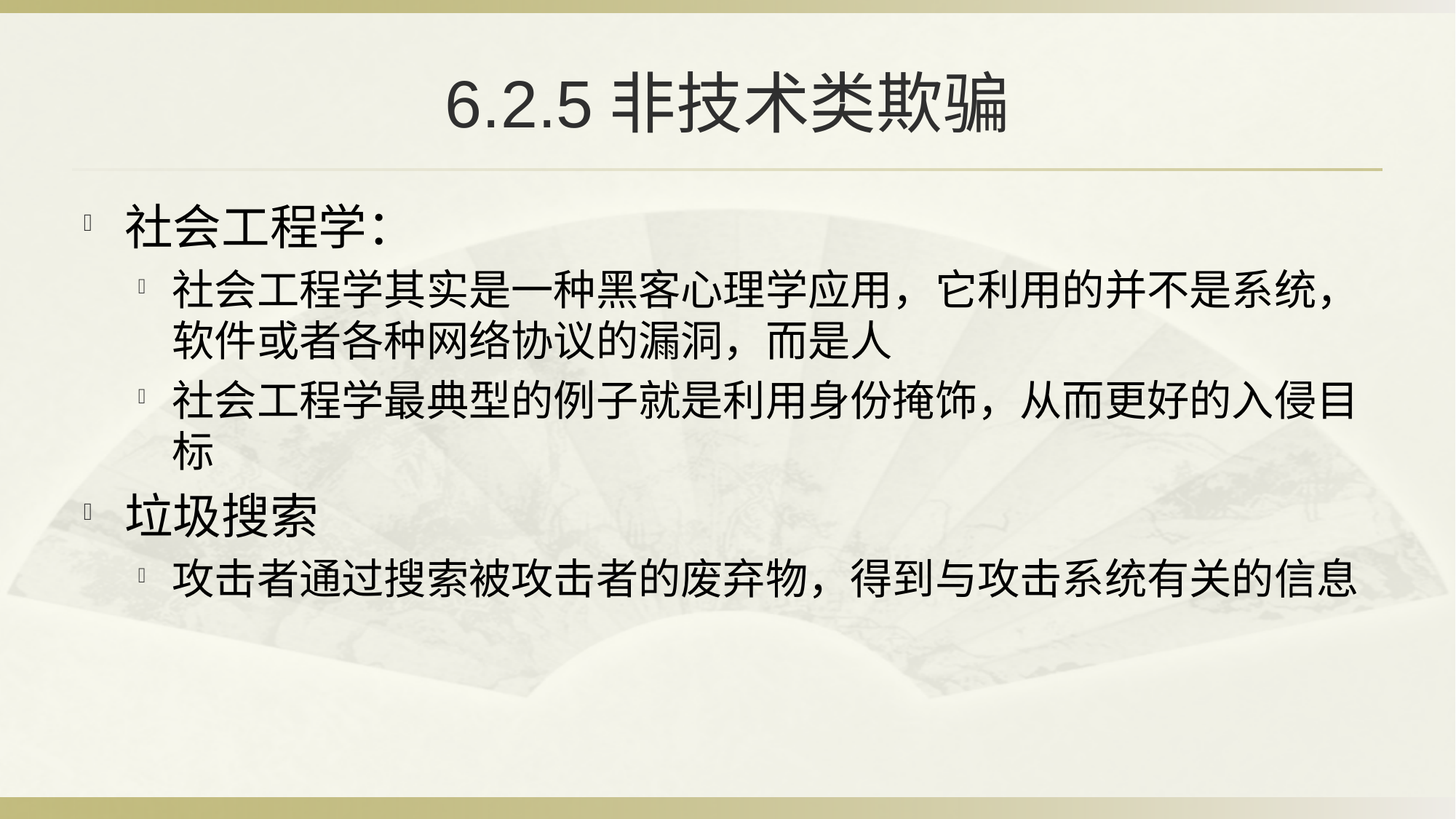

# 6.2.5非技术类欺骗
社会工程学：
社会工程学其实是一种黑客心理学应用，它利用的并不是系统，软件或者各种网络协议的漏洞，而是人
社会工程学最典型的例子就是利用身份掩饰，从而更好的入侵目标
垃圾搜索
攻击者通过搜索被攻击者的废弃物，得到与攻击系统有关的信息